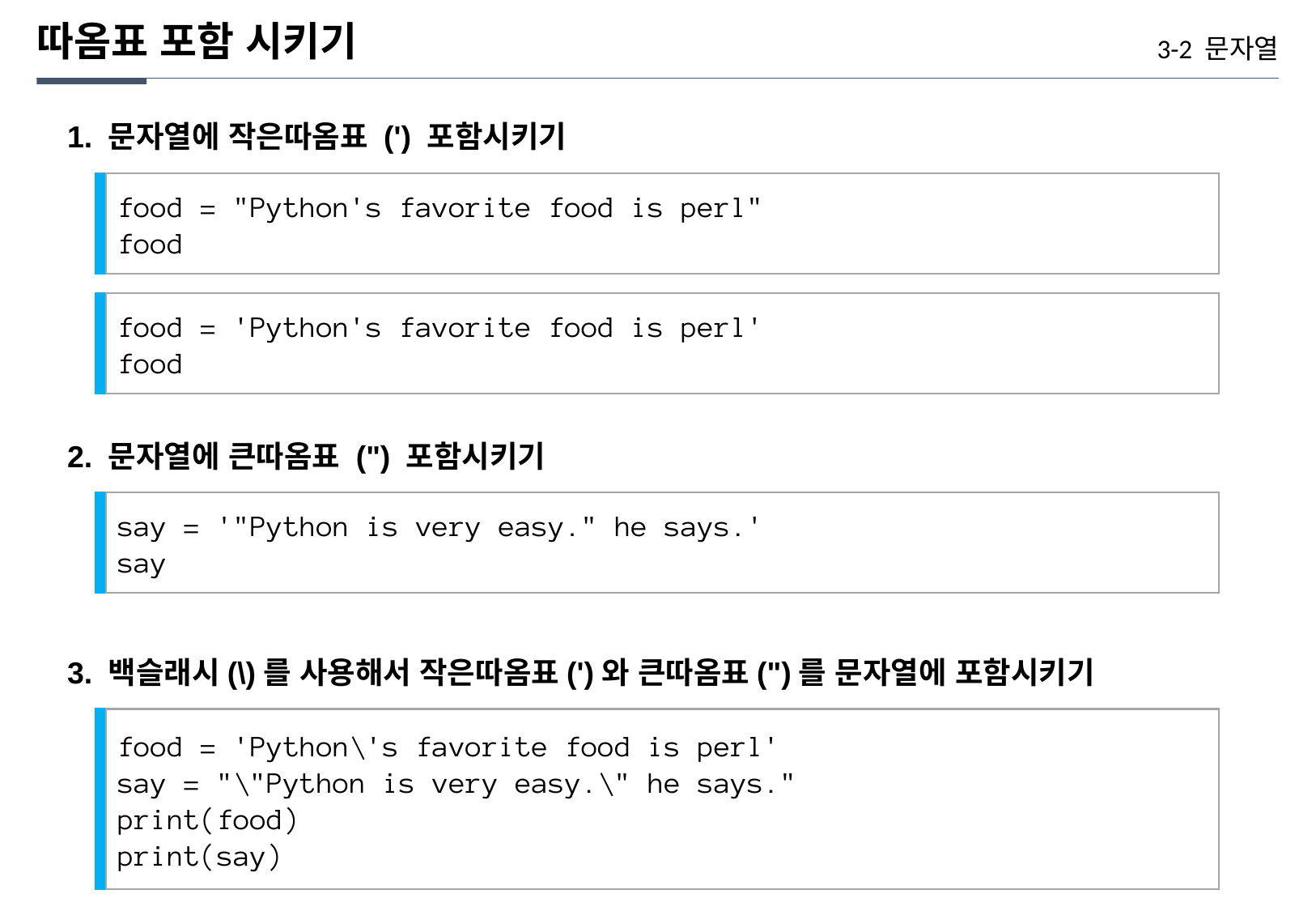

따옴표 포함 시키기
3-2 문자열
1. 문자열에 작은따옴표 (') 포함시키기

food = "Python's favorite food is perl"
food

food = 'Python's favorite food is perl'
food
2. 문자열에 큰따옴표 (") 포함시키기

say = '"Python is very easy." he says.'
say
3. 백슬래시(\)를 사용해서 작은따옴표(')와 큰따옴표(")를 문자열에 포함시키기

food = 'Python\'s favorite food is perl'
say = "\"Python is very easy.\" he says."
print(food)
print(say)